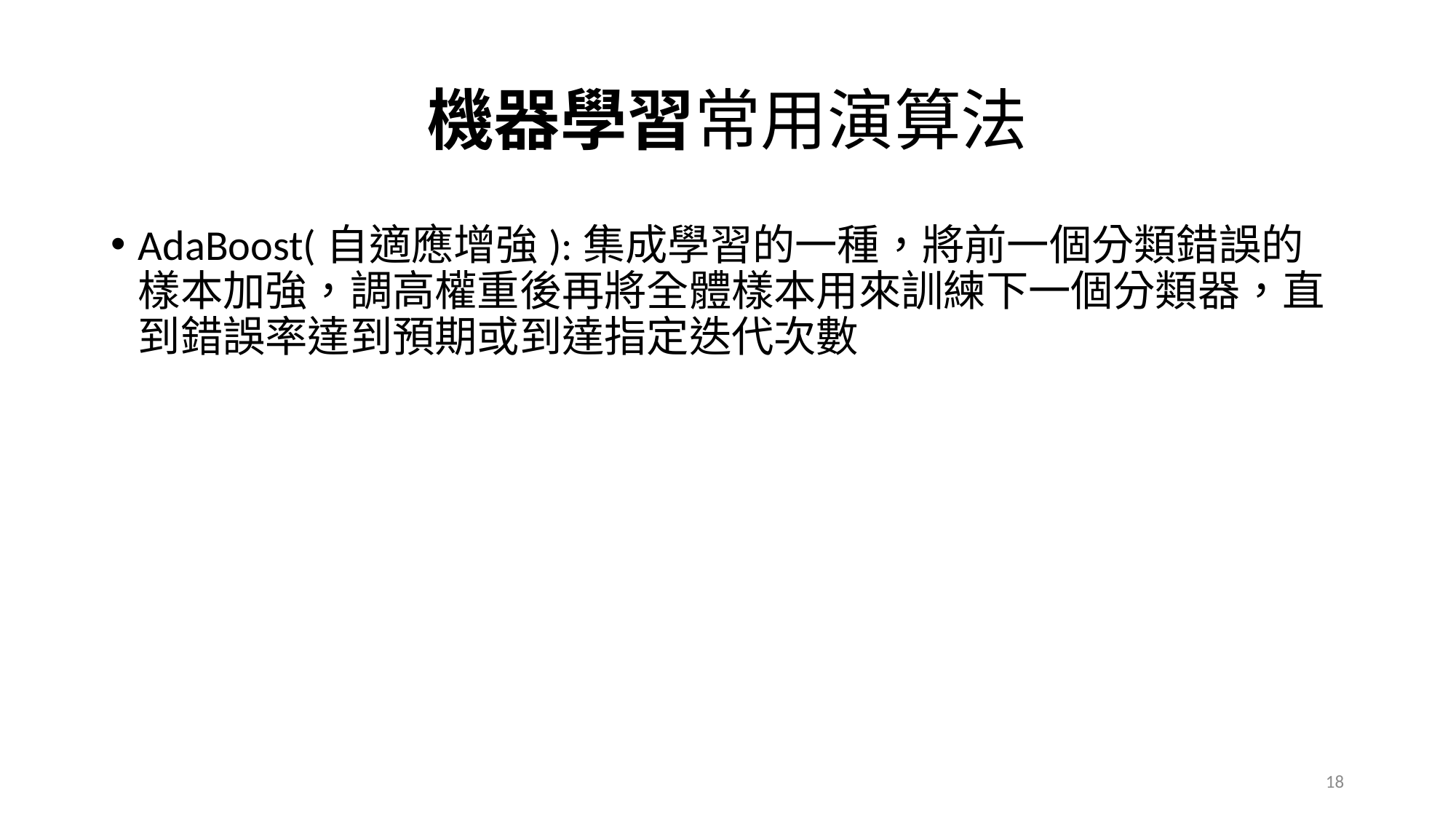

# 機器學習常用演算法
AdaBoost(自適應增強):集成學習的一種，將前一個分類錯誤的樣本加強，調高權重後再將全體樣本用來訓練下一個分類器，直到錯誤率達到預期或到達指定迭代次數

18